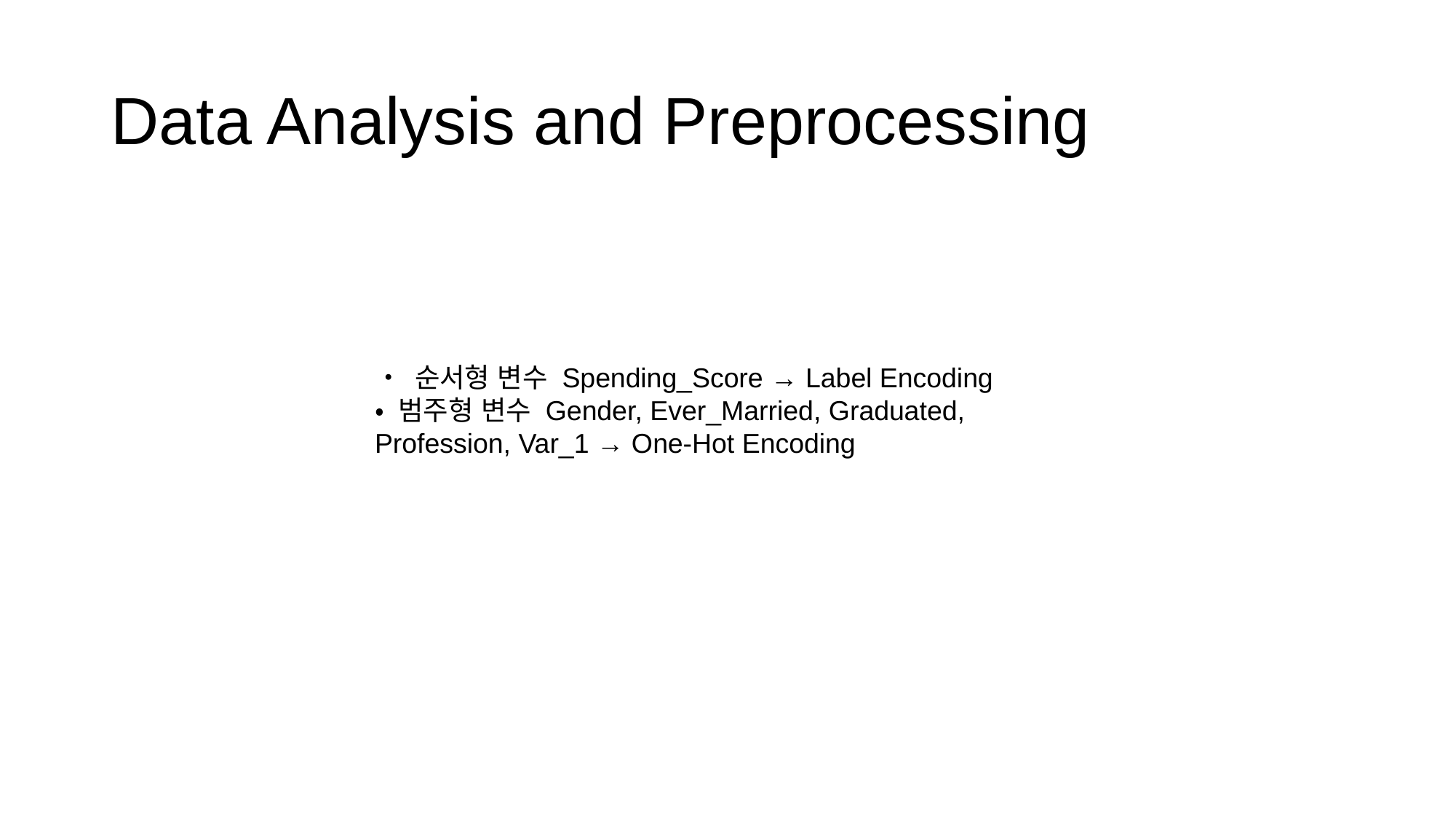

# Data Analysis and Preprocessing
• 순서형 변수 Spending_Score → Label Encoding
• 범주형 변수 Gender, Ever_Married, Graduated, Profession, Var_1 → One-Hot Encoding